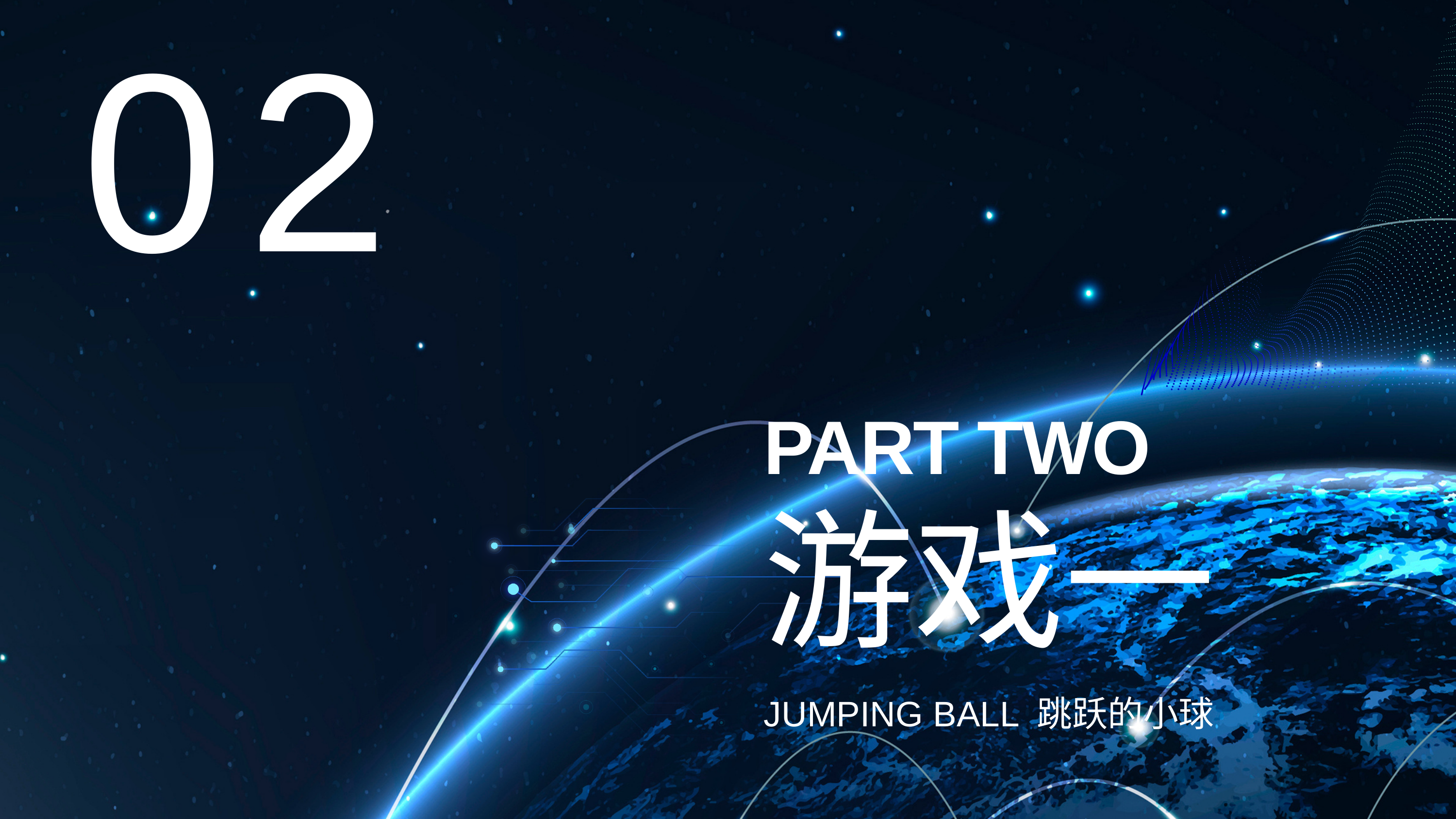

02
PART TWO

游戏一
JUMPING BALL 跳跃的小球